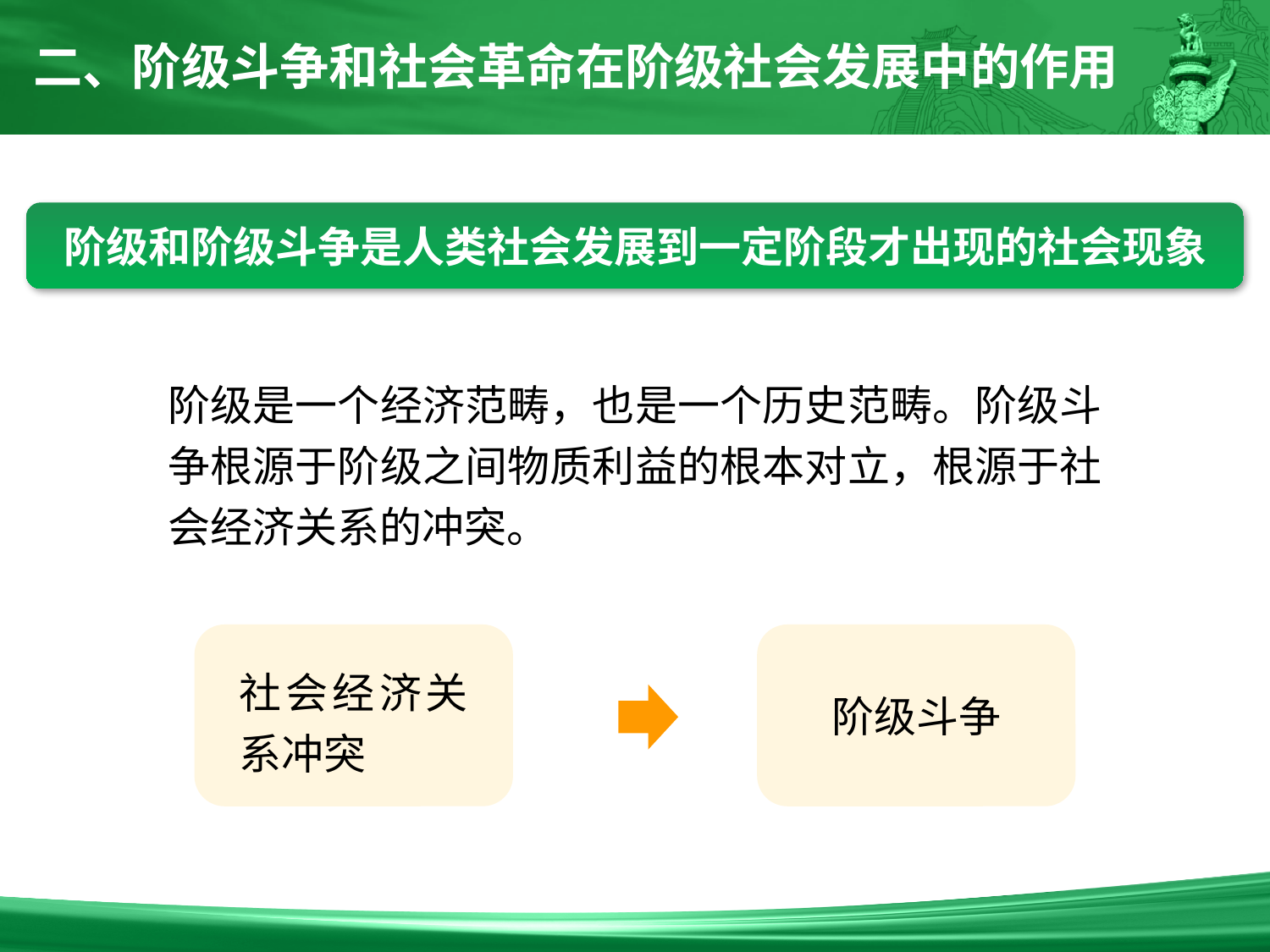

二、阶级斗争和社会革命在阶级社会发展中的作用
阶级和阶级斗争是人类社会发展到一定阶段才出现的社会现象
阶级是一个经济范畴，也是一个历史范畴。阶级斗争根源于阶级之间物质利益的根本对立，根源于社会经济关系的冲突。

阶级斗争
社会经济关系冲突